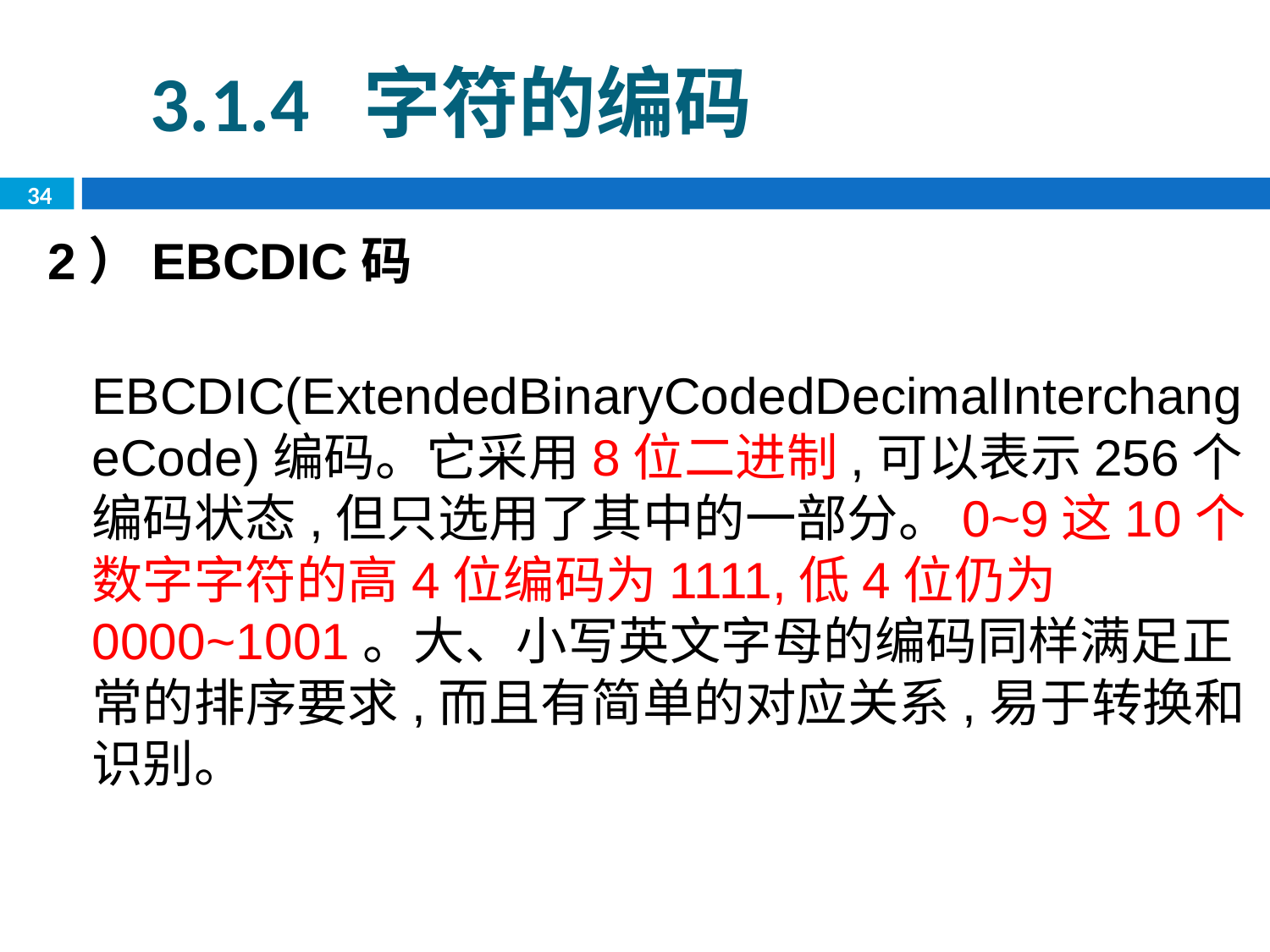

3.1.4  字符的编码
34
2）EBCDIC码
   EBCDIC(ExtendedBinaryCodedDecimalInterchangeCode)编码。它采用8位二进制,可以表示256个编码状态,但只选用了其中的一部分。0~9这10个数字字符的高4位编码为1111,低4位仍为0000~1001。大、小写英文字母的编码同样满足正常的排序要求,而且有简单的对应关系,易于转换和识别。